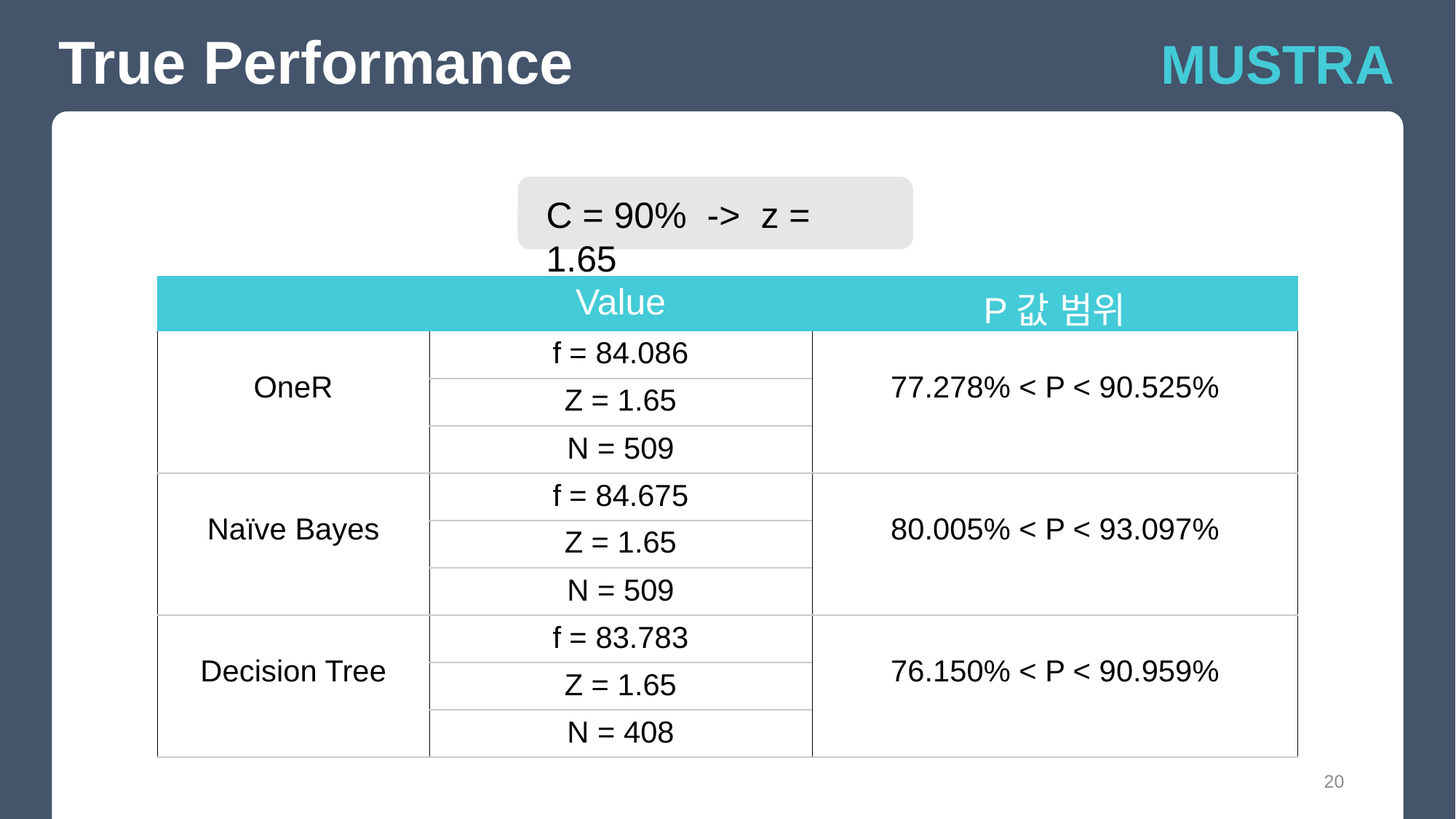

True Performance
MUSTRA

C = 90%  ->  z =  1.65
|  | Value | P값 범위 |
| --- | --- | --- |
| OneR | f = 84.086 | 77.278% < P < 90.525% |
|  | Z = 1.65 |  |
|  | N = 509 |  |
| Naïve Bayes | f = 84.675 | 80.005% < P < 93.097% |
|  | Z = 1.65 |  |
|  | N = 509 |  |
| Decision Tree | f = 83.783 | 76.150% < P < 90.959% |
|  | Z = 1.65 |  |
|  | N = 408 |  |
20